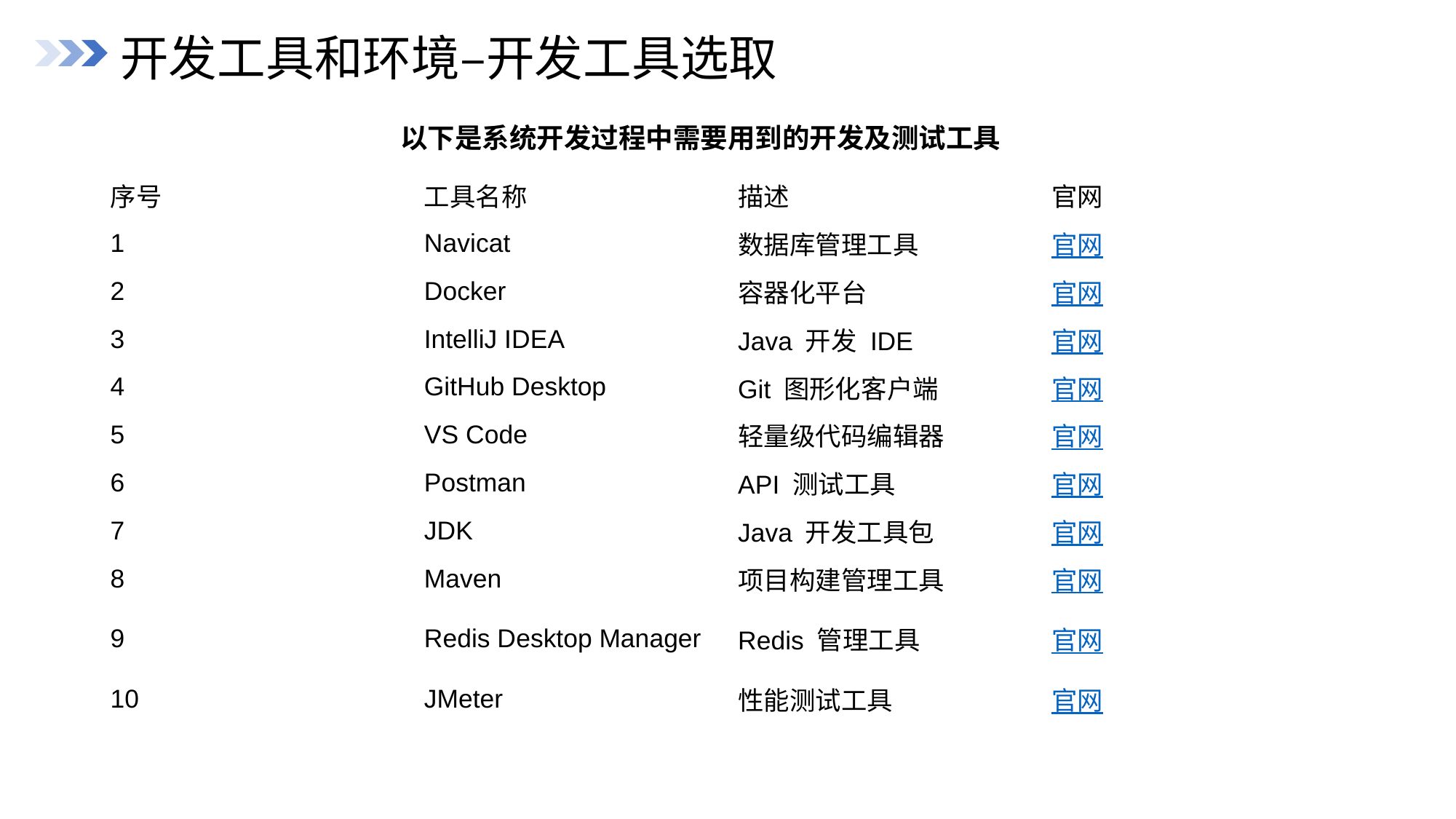

开发工具和环境–开发工具选取

以下是系统开发过程中需要用到的开发及测试工具
| 序号 | 工具名称 | 描述 | 官网 |
| --- | --- | --- | --- |
| 1 | Navicat | 数据库管理工具 | 官网 |
| 2 | Docker | 容器化平台 | 官网 |
| 3 | IntelliJ IDEA | Java 开发 IDE | 官网 |
| 4 | GitHub Desktop | Git 图形化客户端 | 官网 |
| 5 | VS Code | 轻量级代码编辑器 | 官网 |
| 6 | Postman | API 测试工具 | 官网 |
| 7 | JDK | Java 开发工具包 | 官网 |
| 8 | Maven | 项目构建管理工具 | 官网 |
| 9 | Redis Desktop Manager | Redis 管理工具 | 官网 |
| 10 | JMeter | 性能测试工具 | 官网 |